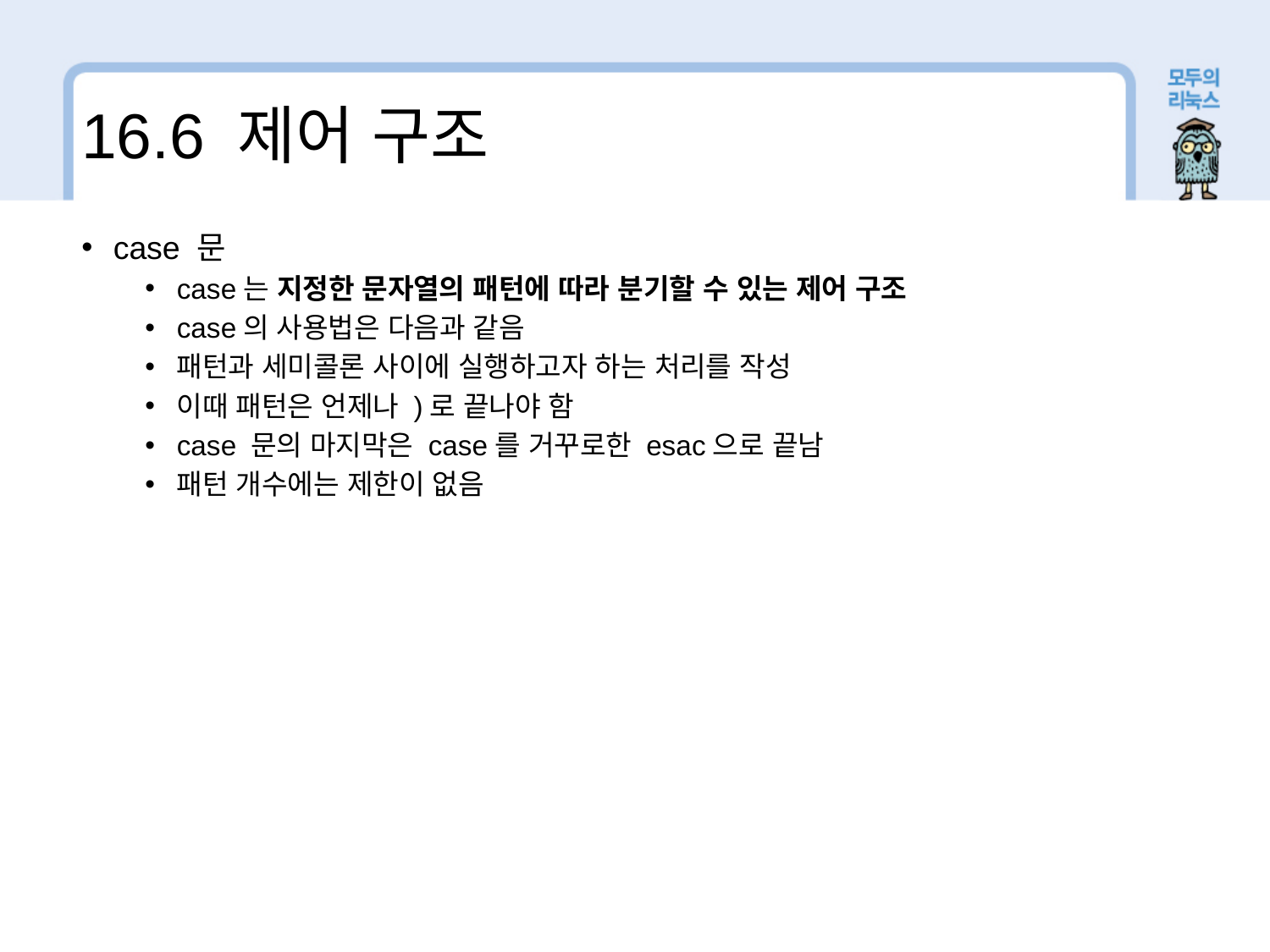

16.6 제어 구조
case 문
case는 지정한 문자열의 패턴에 따라 분기할 수 있는 제어 구조
case의 사용법은 다음과 같음
패턴과 세미콜론 사이에 실행하고자 하는 처리를 작성
이때 패턴은 언제나 )로 끝나야 함
case 문의 마지막은 case를 거꾸로한 esac으로 끝남
패턴 개수에는 제한이 없음